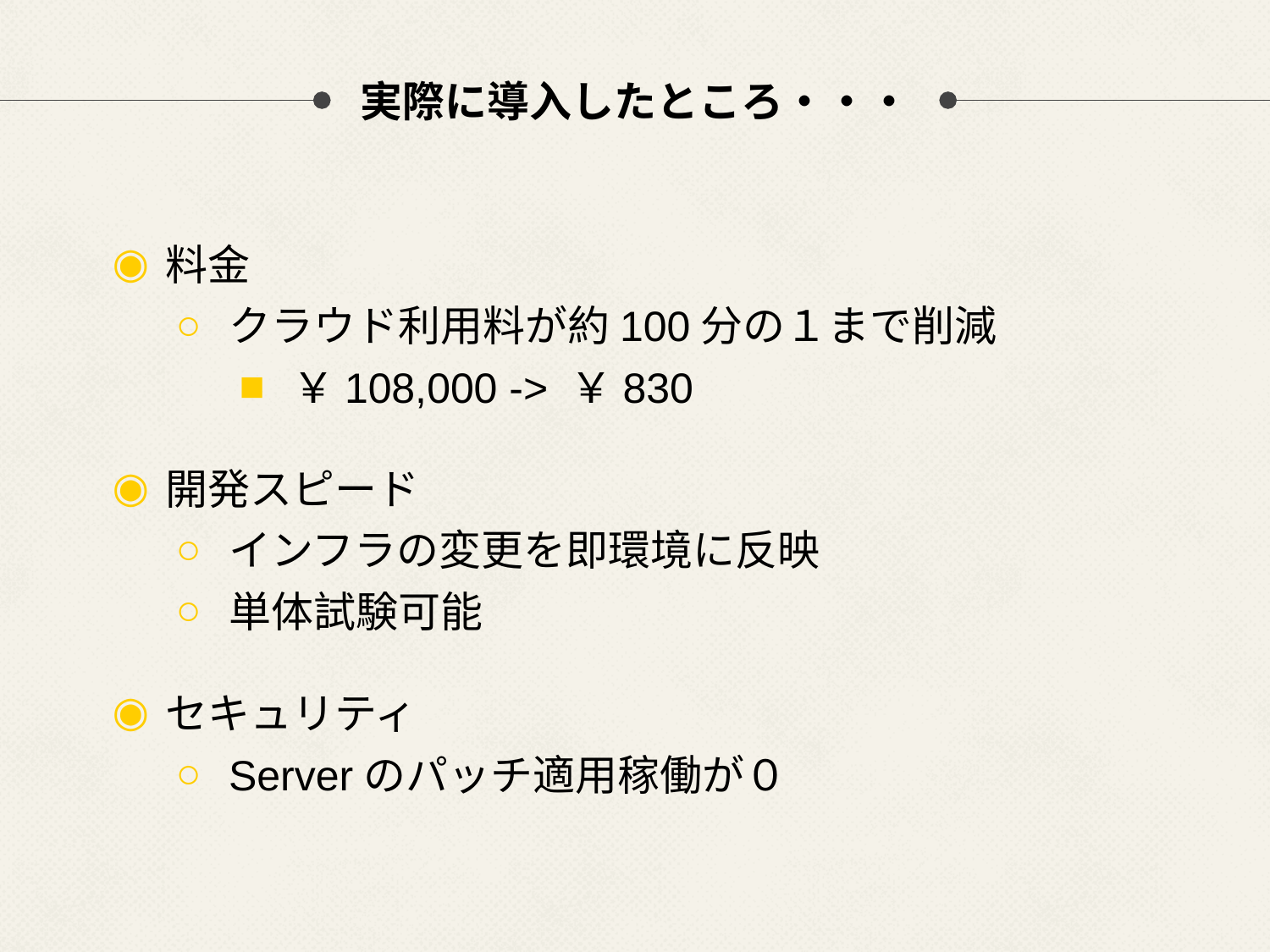

# 実際に導入したところ・・・
料金
クラウド利用料が約100分の１まで削減
￥108,000 -> ￥830

開発スピード
インフラの変更を即環境に反映
単体試験可能

セキュリティ
Serverのパッチ適用稼働が０